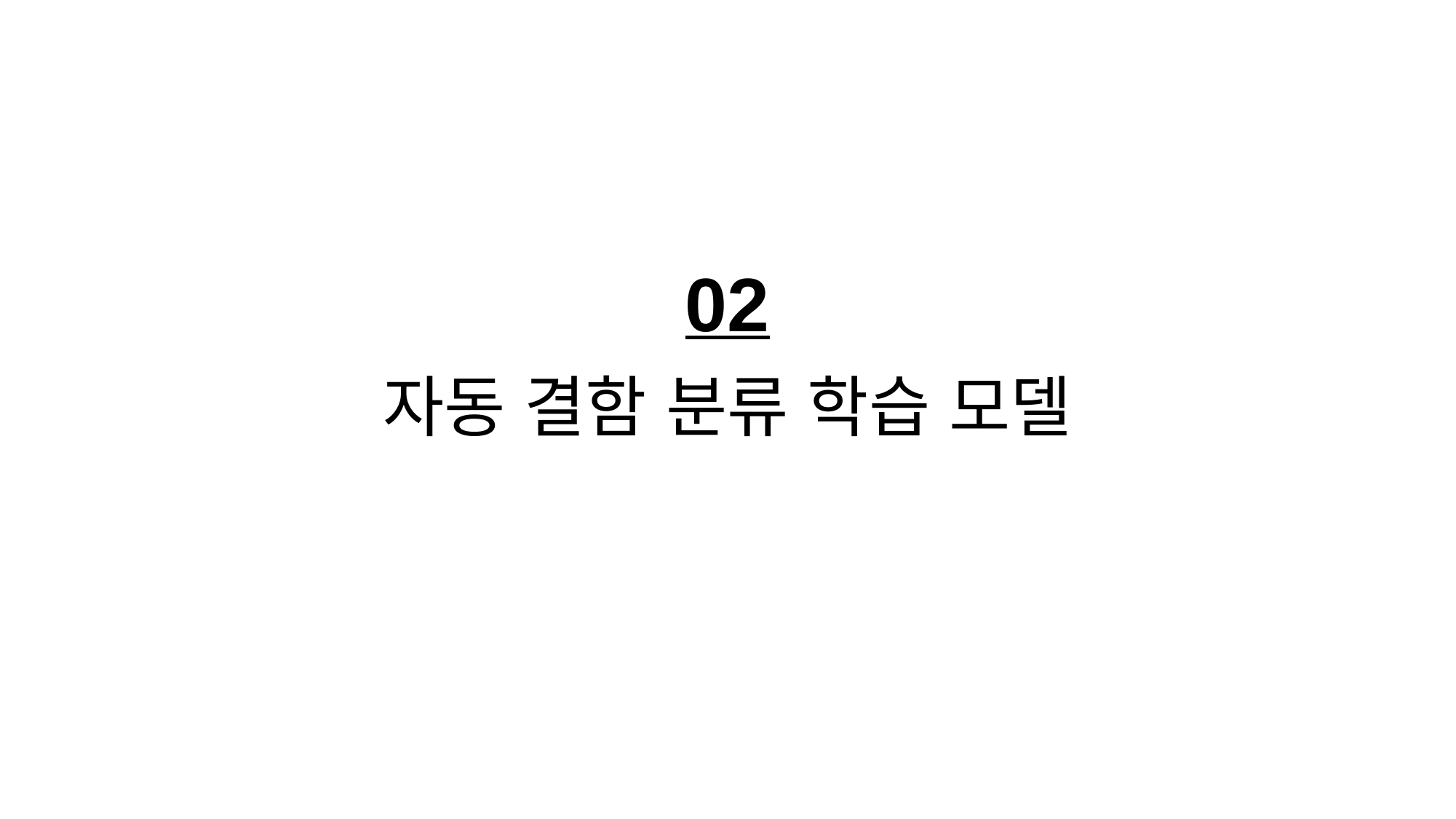

02
# 자동 결함 분류 학습 모델